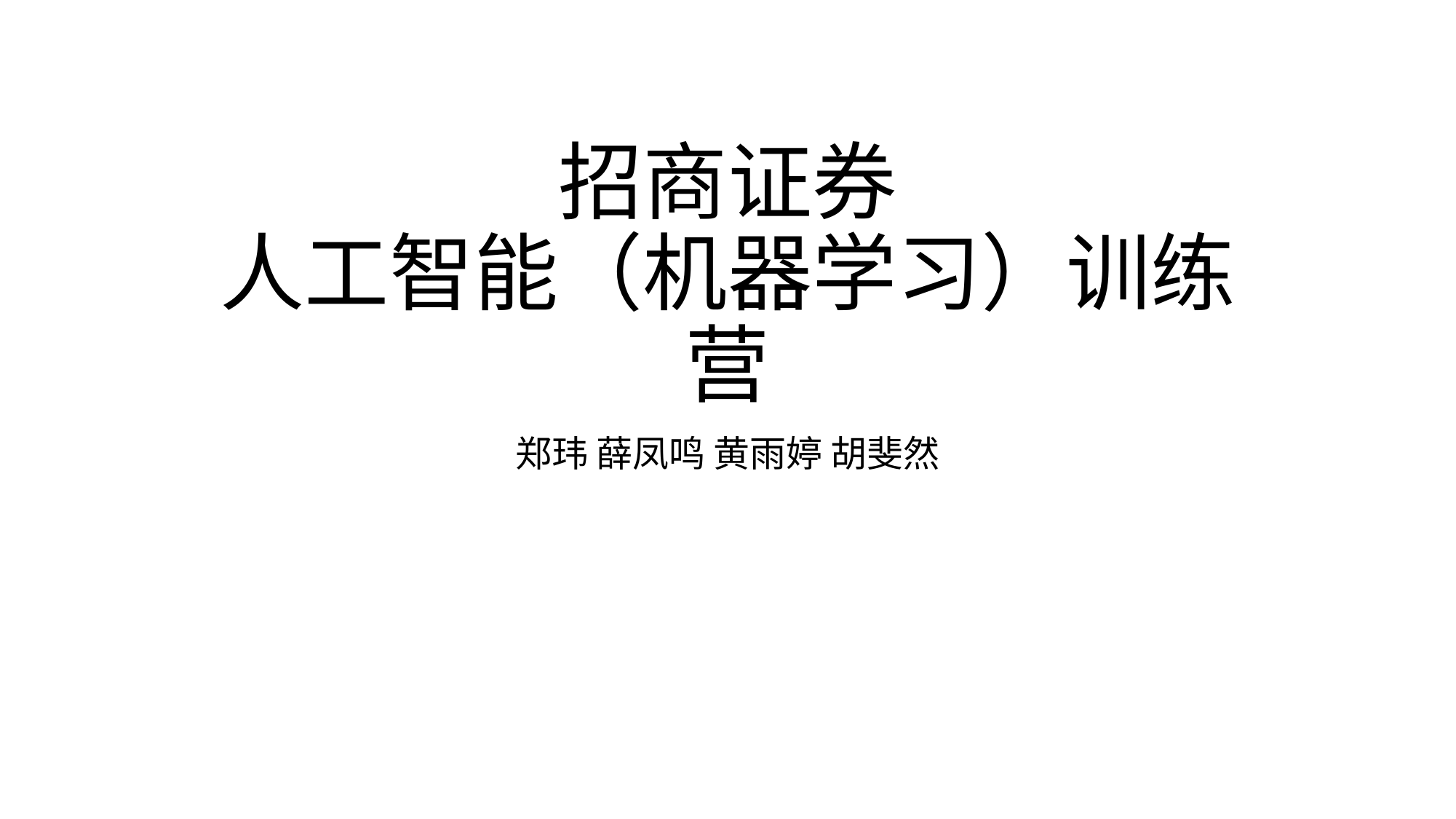

# 招商证券 人工智能（机器学习）训练营
郑玮 薛凤鸣 黄雨婷 胡斐然